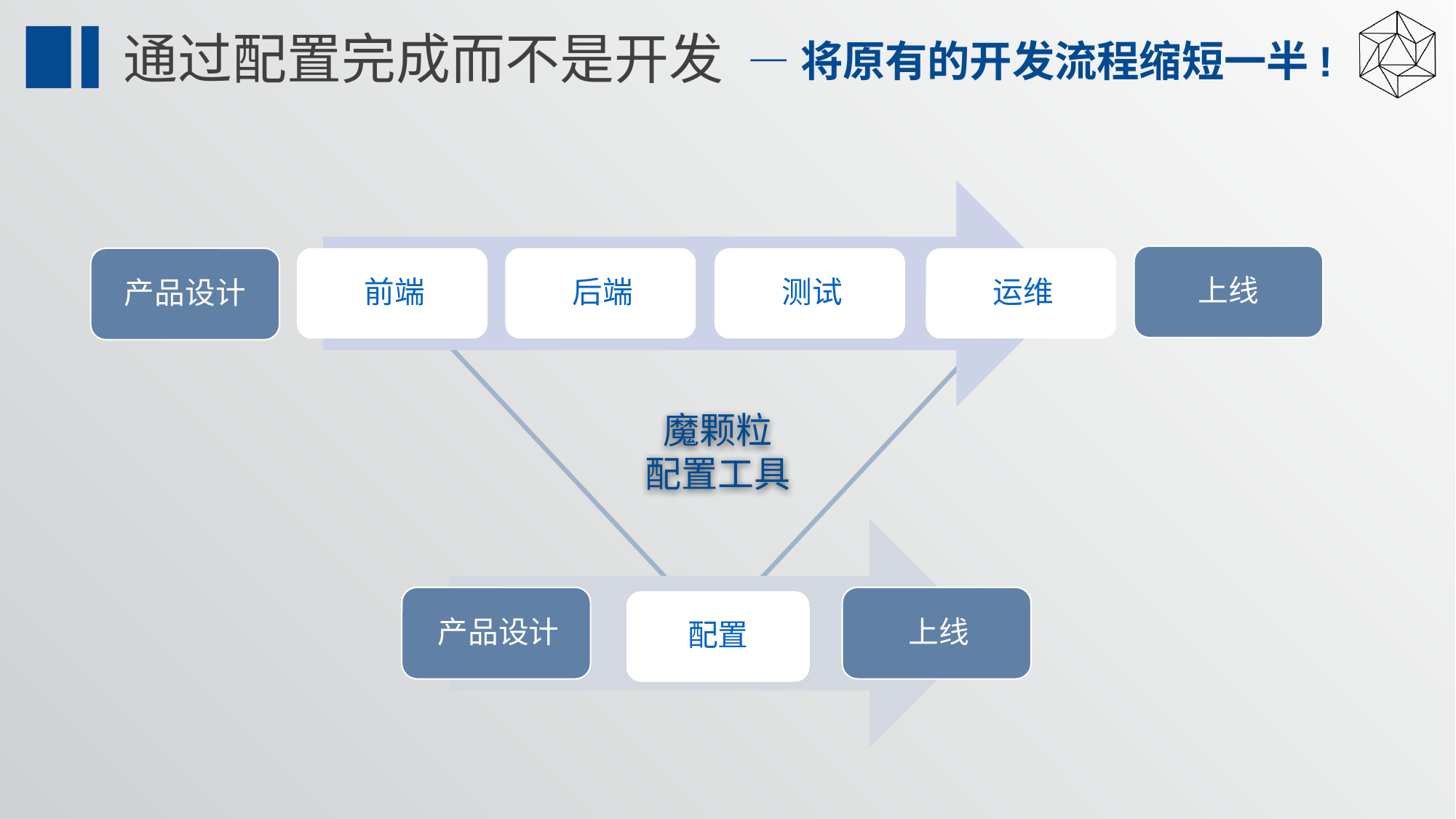

通过配置完成而不是开发
—将原有的开发流程缩短一半!
前端
后端
测试
运维

上线

产品设计

魔颗粒
配置工具
产品设计
上线

配置